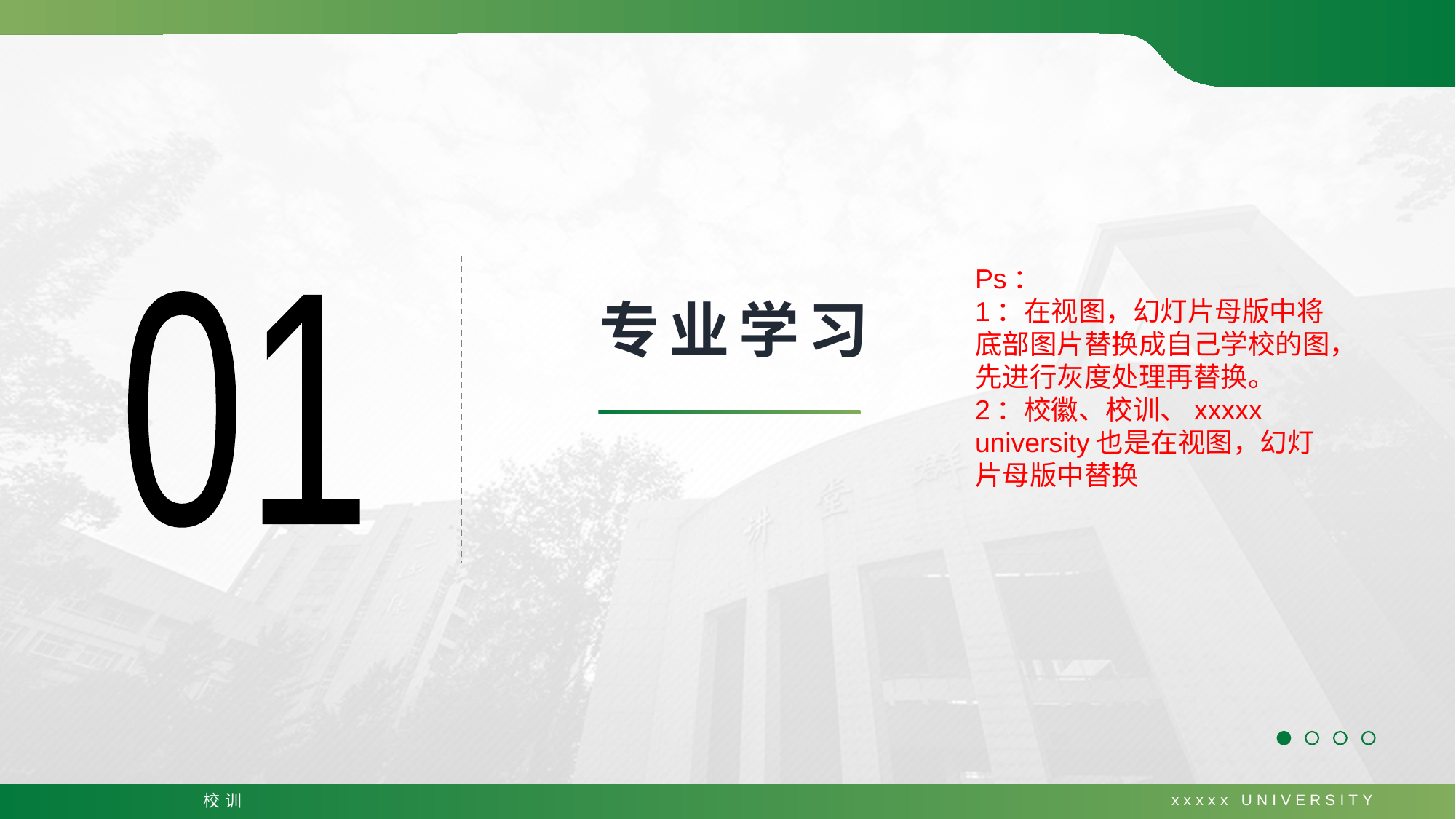

Ps：
1：在视图，幻灯片母版中将底部图片替换成自己学校的图，先进行灰度处理再替换。
2：校徽、校训、xxxxx university也是在视图，幻灯片母版中替换
专业学习
01